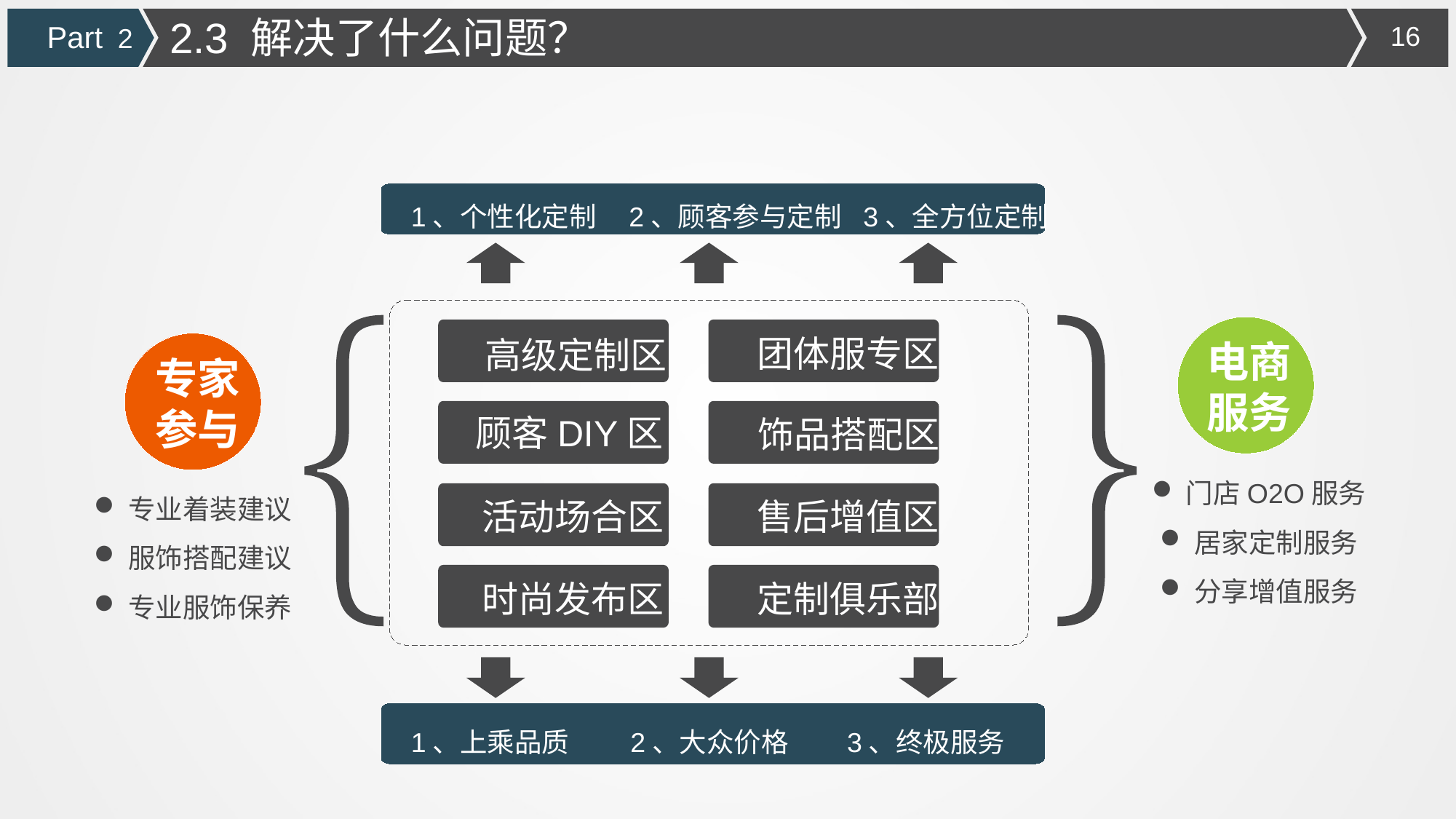

2.3 解决了什么问题？
Part  2
3、全方位定制
1、个性化定制
2、顾客参与定制

高级定制区

团体服专区
电商
服务

专家
参与

顾客DIY区

饰品搭配区
门店O2O服务
居家定制服务
分享增值服务

专业着装建议
服饰搭配建议
专业服饰保养

活动场合区

售后增值区

时尚发布区

定制俱乐部

1、上乘品质
3、终极服务

2、大众价格